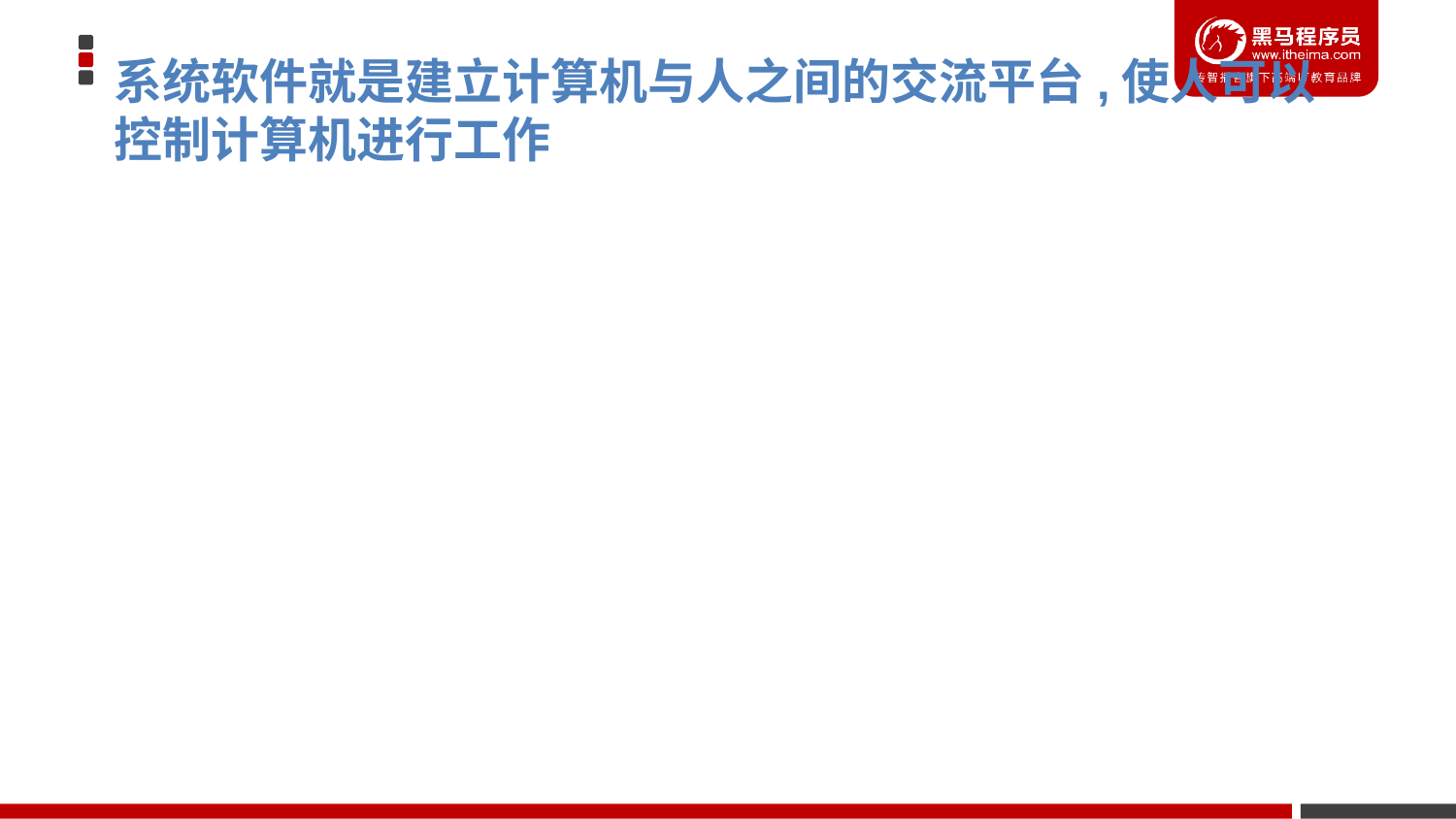

# 系统软件就是建立计算机与人之间的交流平台,使人可以控制计算机进行工作